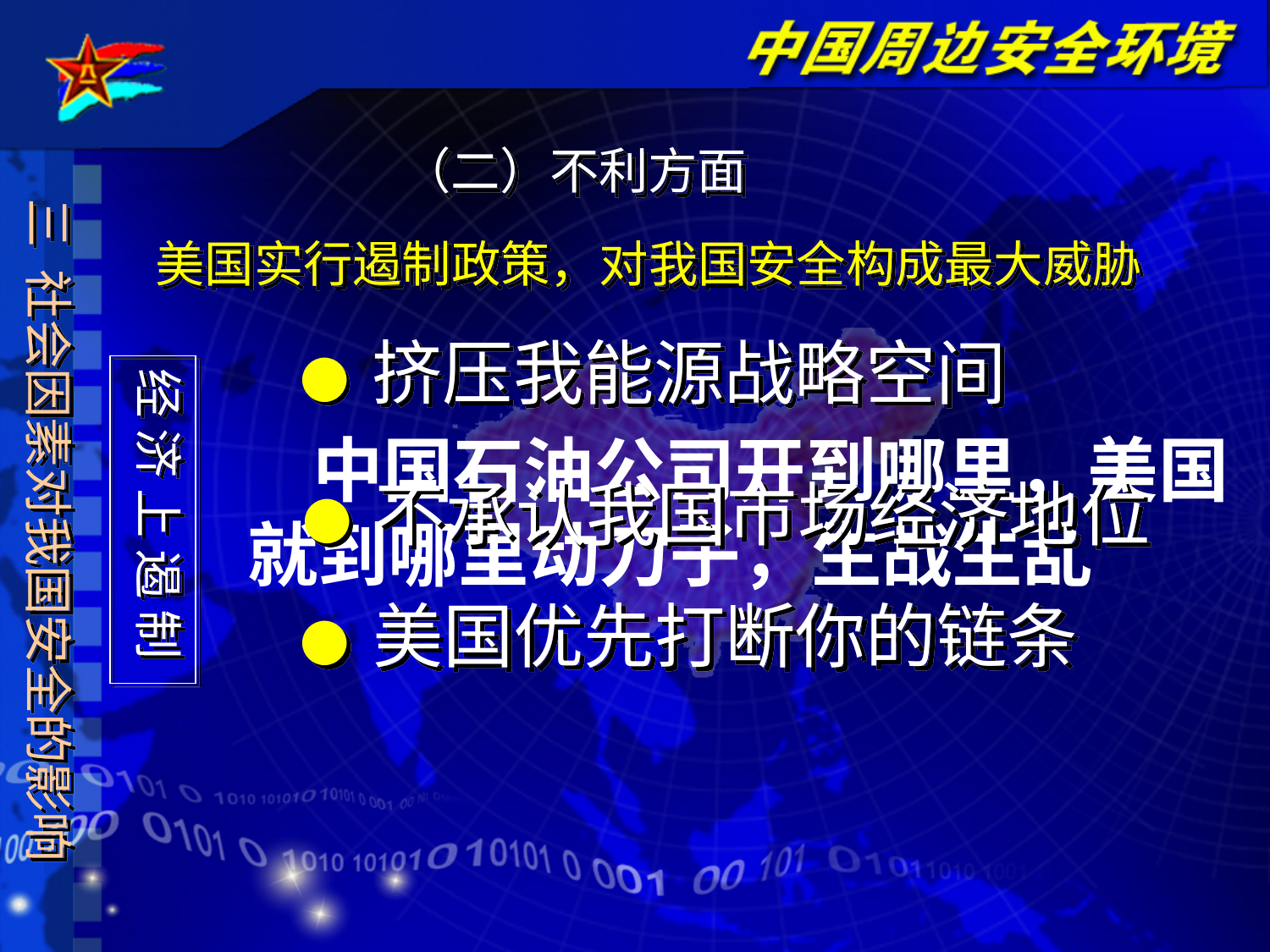

（二）不利方面
三  社会因素对我国安全的影响
美国实行遏制政策，对我国安全构成最大威胁

● 挤压我能源战略空间
经 济 上 遏 制

   中国石油公司开到哪里，美国就到哪里动刀子，生战生乱
● 不承认我国市场经济地位
● 美国优先打断你的链条